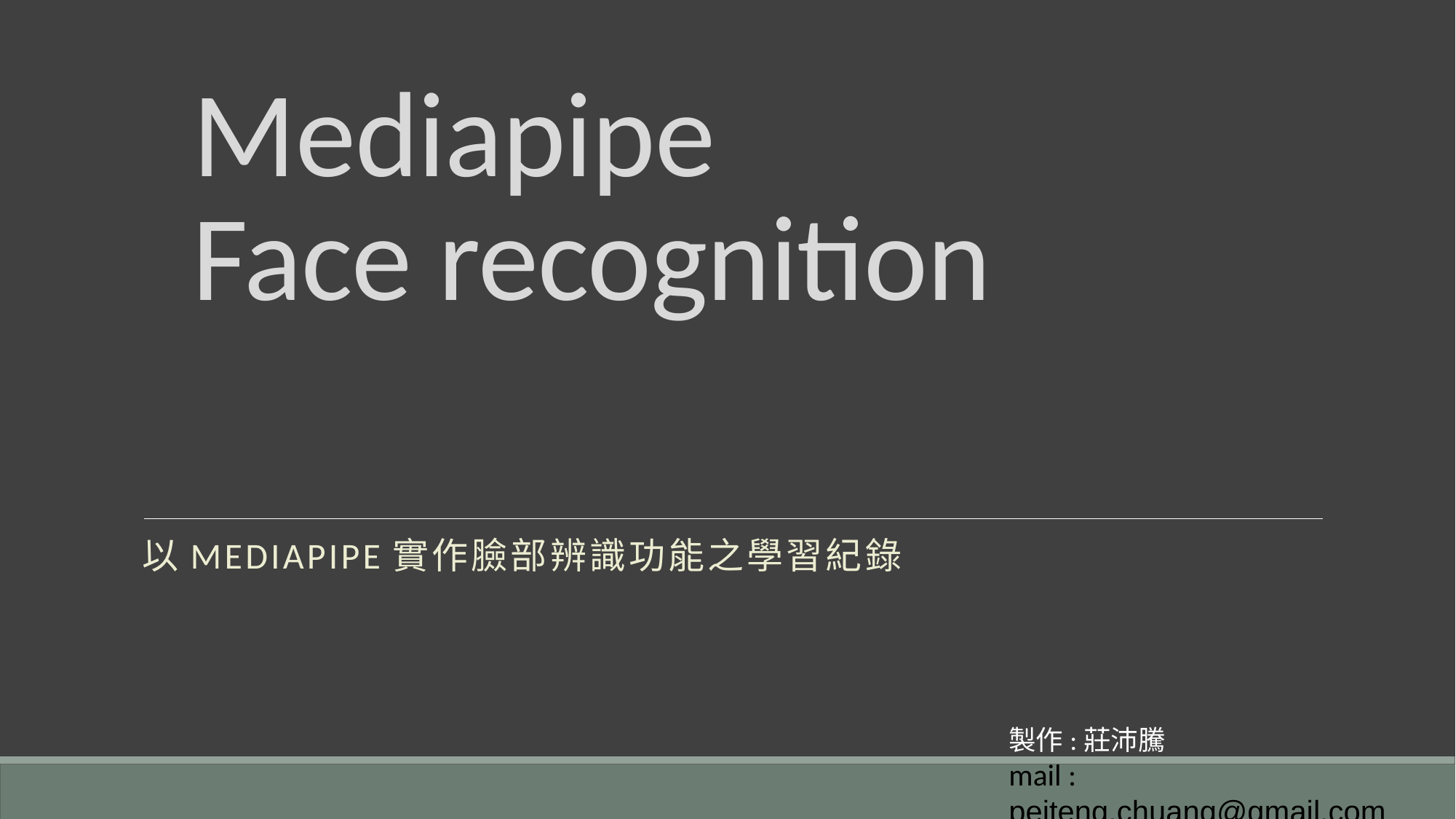

# Mediapipe Face recognition
以mediapipe實作臉部辨識功能之學習紀錄
製作:莊沛騰
mail : peiteng.chuang@gmail.com